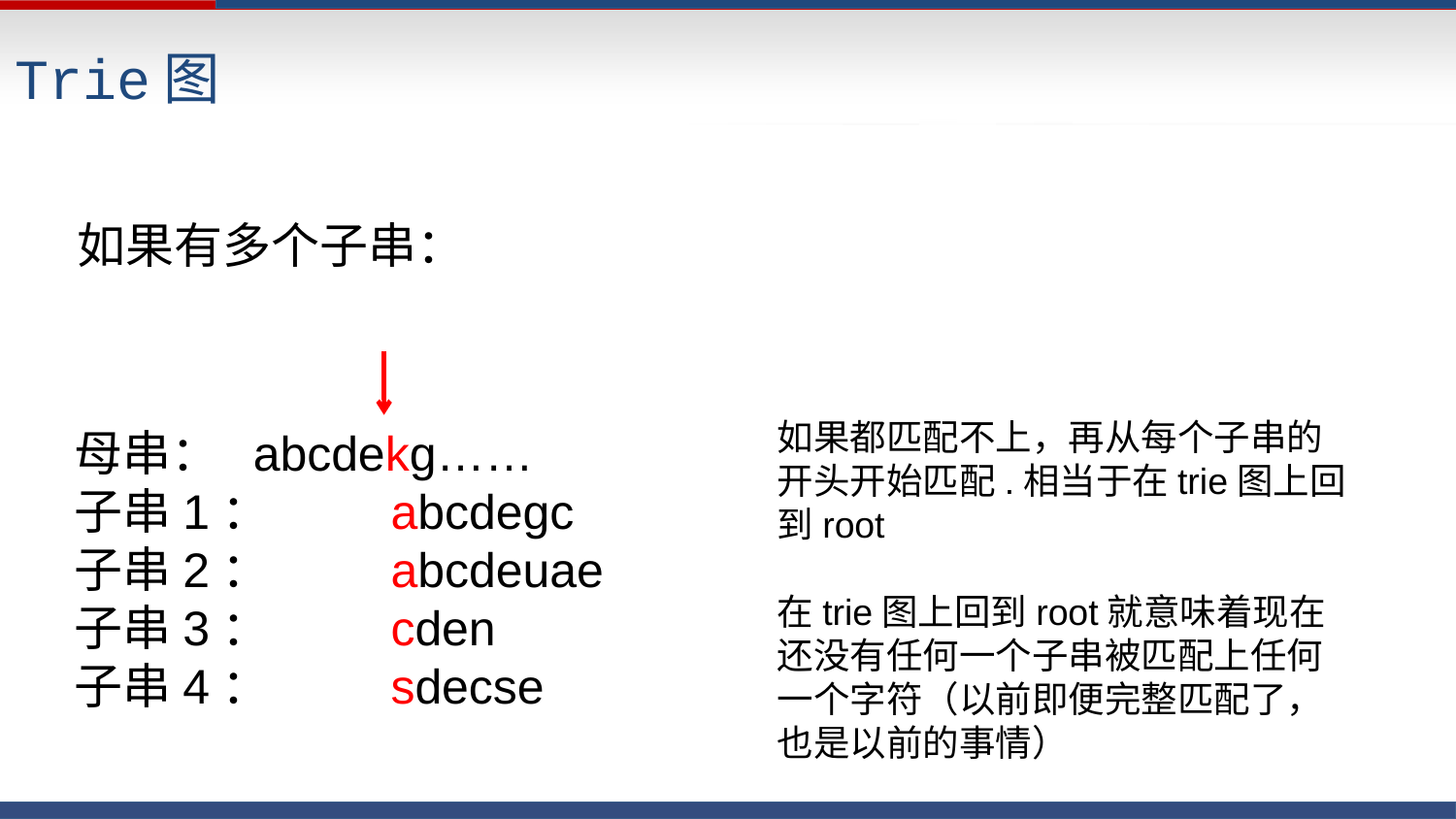

Trie图

如果有多个子串：

如果都匹配不上，再从每个子串的开头开始匹配.相当于在trie图上回到root

在trie图上回到root就意味着现在还没有任何一个子串被匹配上任何一个字符（以前即便完整匹配了，也是以前的事情）
母串：  abcdekg……
子串1：          abcdegc
子串2：          abcdeuae
子串3：          cden
子串4：          sdecse